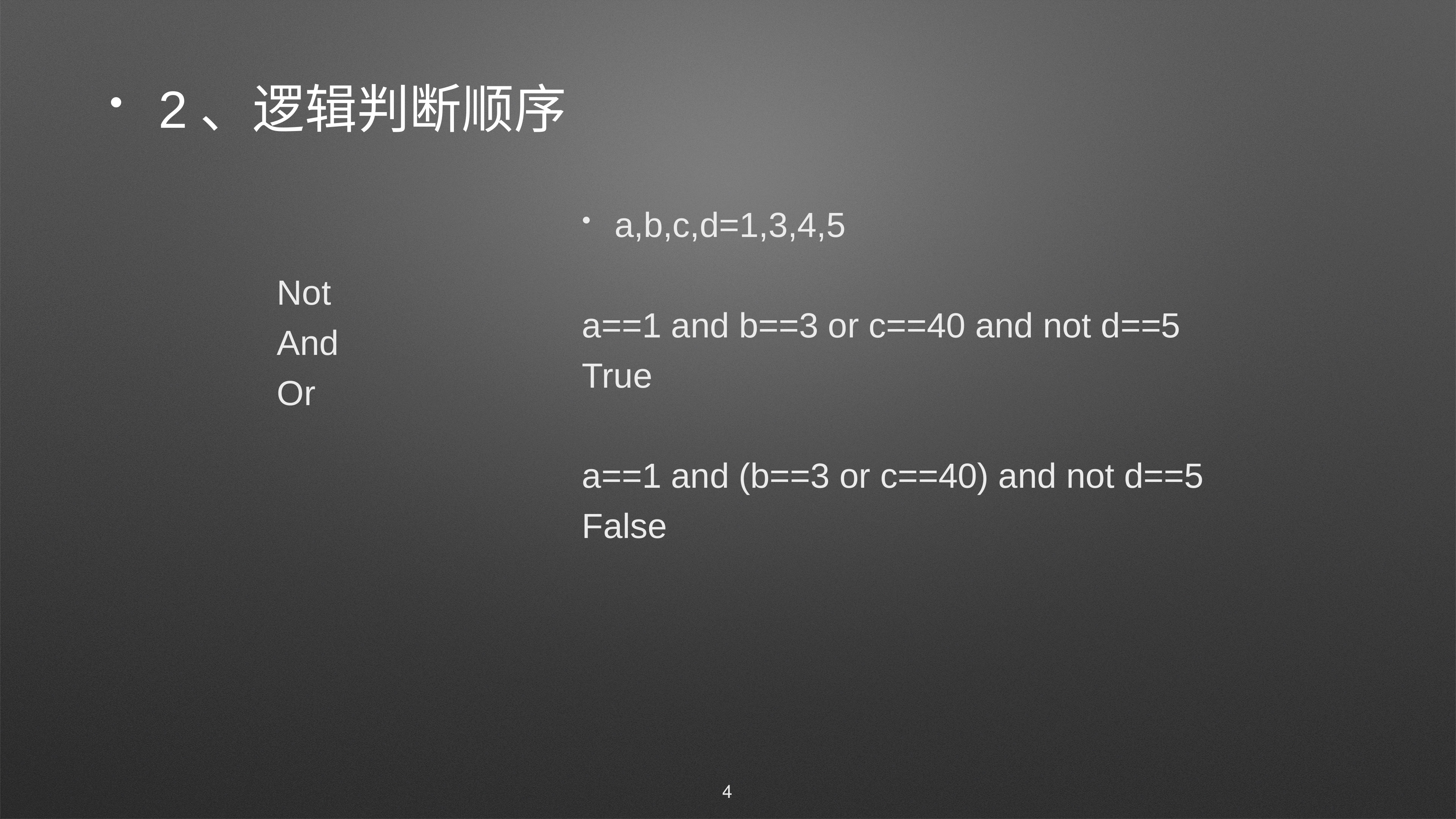

# 2、逻辑判断顺序
a,b,c,d=1,3,4,5

a==1 and b==3 or c==40 and not d==5
True

a==1 and (b==3 or c==40) and not d==5
False

Not
And
Or

4